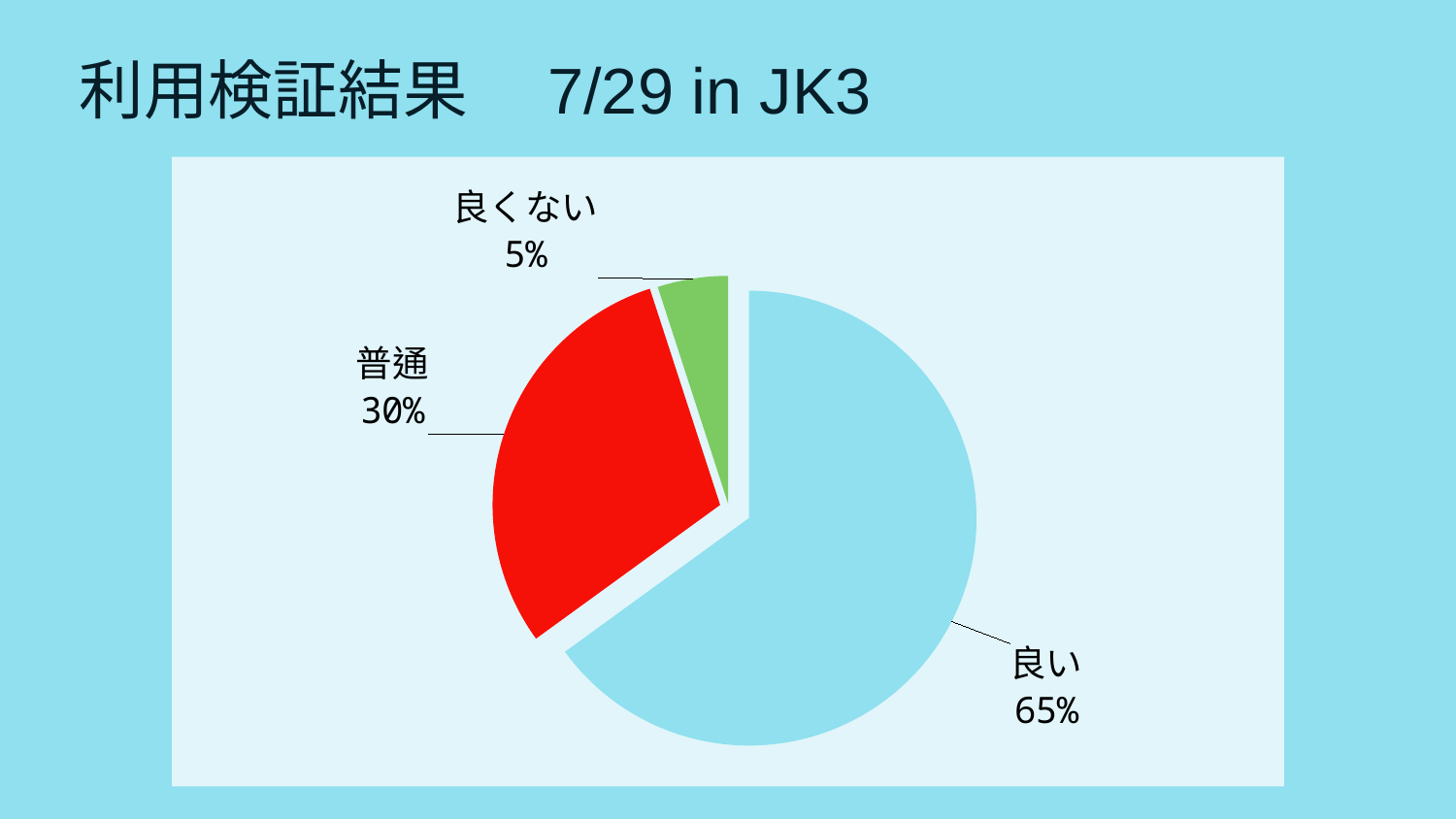

利用検証結果　7/29 in JK3

### Chart:

| Category | 評価 |
|---|---|
| 良い | 13.0 |
| 普通 | 6.0 |
| 良くない | 1.0 |